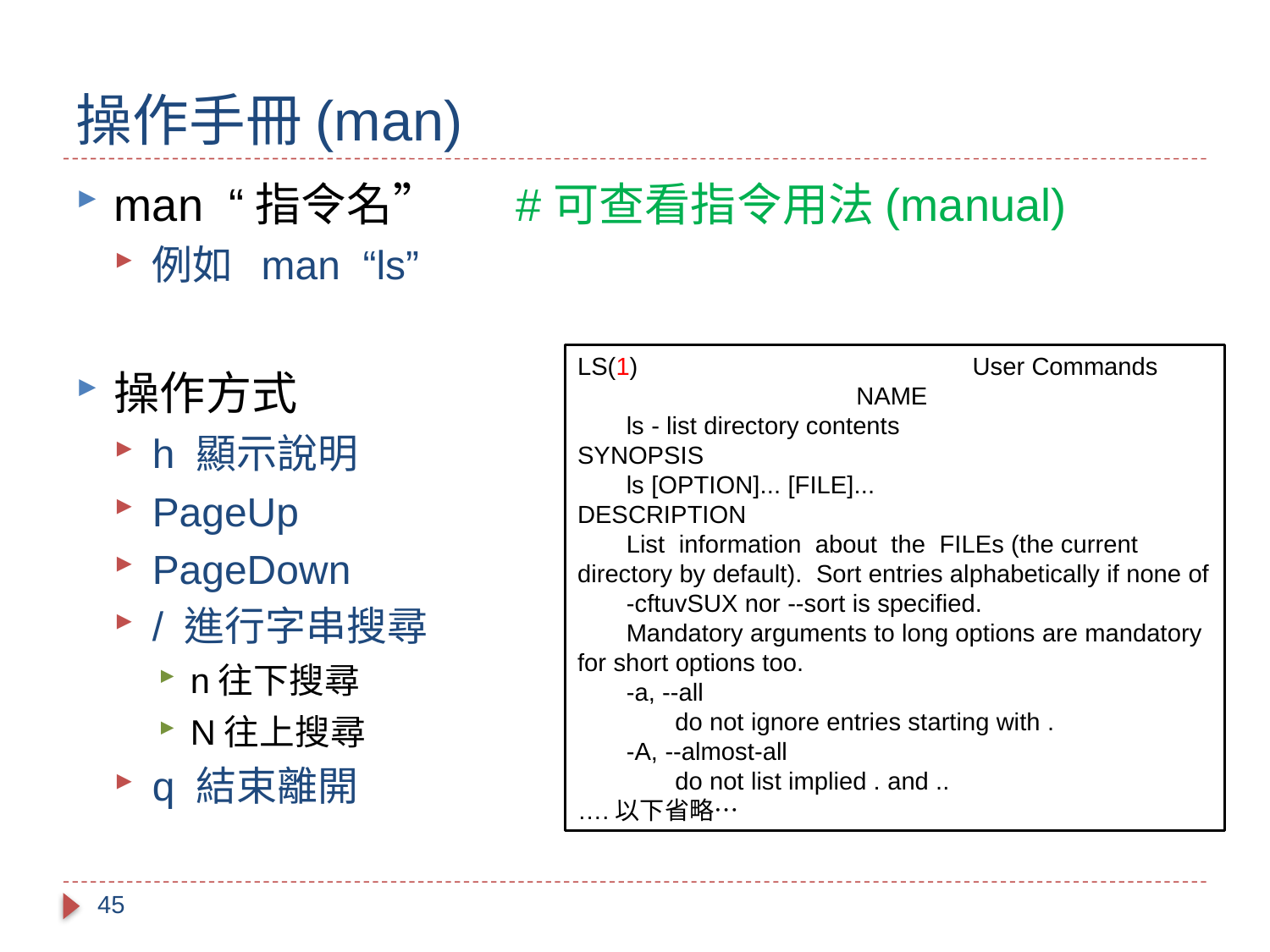

# 操作手冊(man)
man  “指令名”	 #可查看指令用法(manual)
例如  man  “ls”

操作方式
h 顯示說明
PageUp
PageDown
/ 進行字串搜尋
n往下搜尋
N往上搜尋
q 結束離開

LS(1)                                                User Commands                                                NAME
       ls - list directory contents
SYNOPSIS
       ls [OPTION]... [FILE]...
DESCRIPTION
       List  information  about  the  FILEs (the current directory by default).  Sort entries alphabetically if none of
       -cftuvSUX nor --sort is specified.
       Mandatory arguments to long options are mandatory for short options too.
       -a, --all
              do not ignore entries starting with .
       -A, --almost-all
              do not list implied . and ..
….以下省略…
45